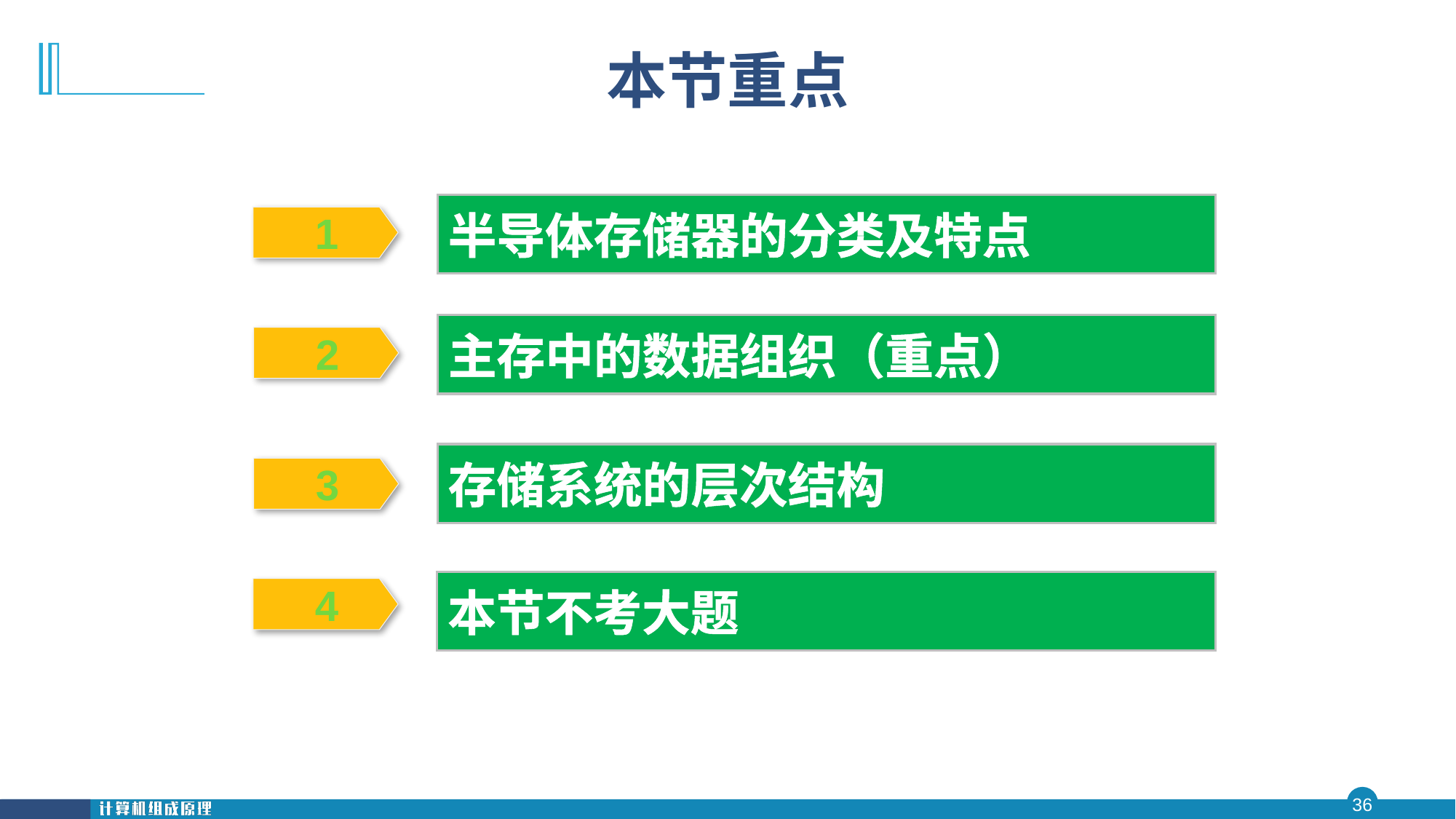

# 本节重点
半导体存储器的分类及特点
 1
主存中的数据组织（重点）
 2
存储系统的层次结构
 3
本节不考大题
 4